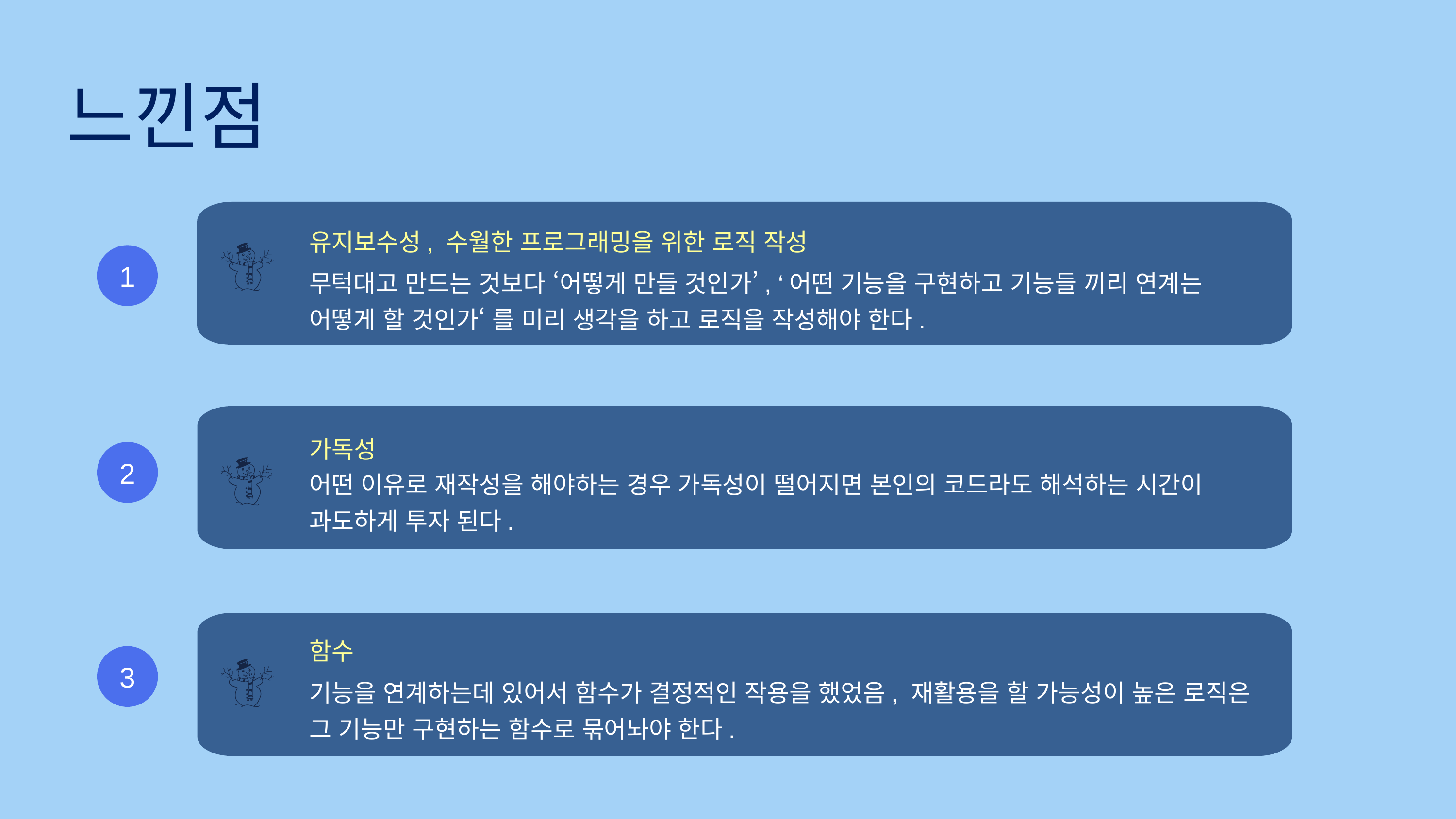

느낀점

유지보수성, 수월한 프로그래밍을 위한 로직 작성
무턱대고 만드는 것보다 ‘어떻게 만들 것인가’, ‘어떤 기능을 구현하고 기능들 끼리 연계는 어떻게 할 것인가‘ 를 미리 생각을 하고 로직을 작성해야 한다.

1
☃️

가독성
어떤 이유로 재작성을 해야하는 경우 가독성이 떨어지면 본인의 코드라도 해석하는 시간이 과도하게 투자 된다.

2
☃️

함수
기능을 연계하는데 있어서 함수가 결정적인 작용을 했었음, 재활용을 할 가능성이 높은 로직은
그 기능만 구현하는 함수로 묶어놔야 한다.

3
☃️